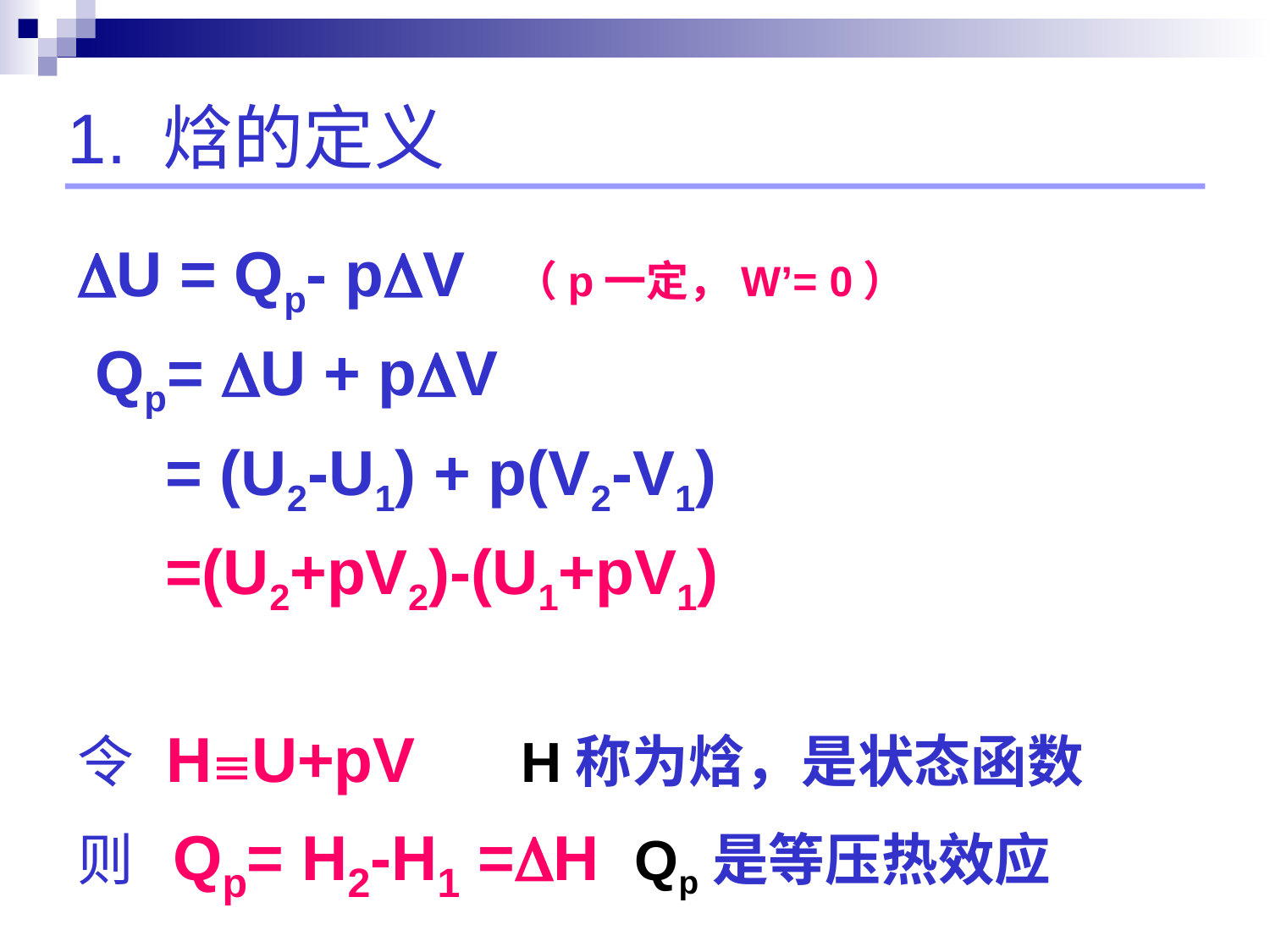

# 1. 焓的定义

ΔU = Qp- pΔV  （p一定，W’= 0）
 Qp= ΔU + pΔV
     = (U2-U1) + p(V2-V1)
     =(U2+pV2)-(U1+pV1)

令  H≡U+pV      H称为焓，是状态函数
则  Qp= H2-H1 =ΔH  Qp是等压热效应